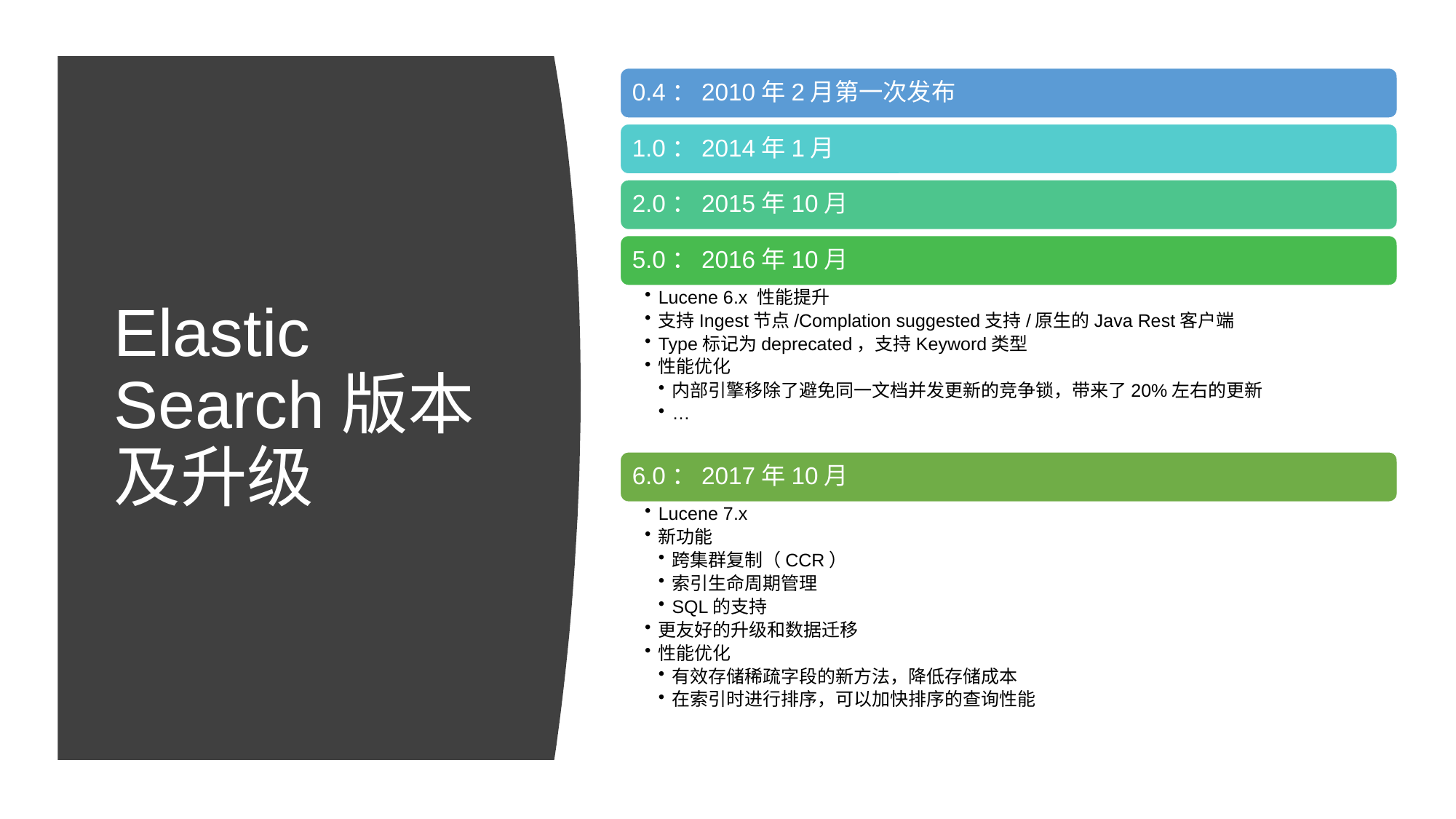

0.4：2010年2月第一次发布
1.0：2014年1月
2.0：2015年10月
5.0：2016年10月
Lucene 6.x 性能提升
支持Ingest节点/Complation suggested支持/原生的Java Rest客户端
Type标记为deprecated，支持Keyword类型
性能优化
内部引擎移除了避免同一文档并发更新的竞争锁，带来了20%左右的更新
…
6.0：2017年10月
Lucene 7.x
新功能
跨集群复制（CCR）
索引生命周期管理
SQL的支持
更友好的升级和数据迁移
性能优化
有效存储稀疏字段的新方法，降低存储成本
在索引时进行排序，可以加快排序的查询性能

Elastic Search版本及升级